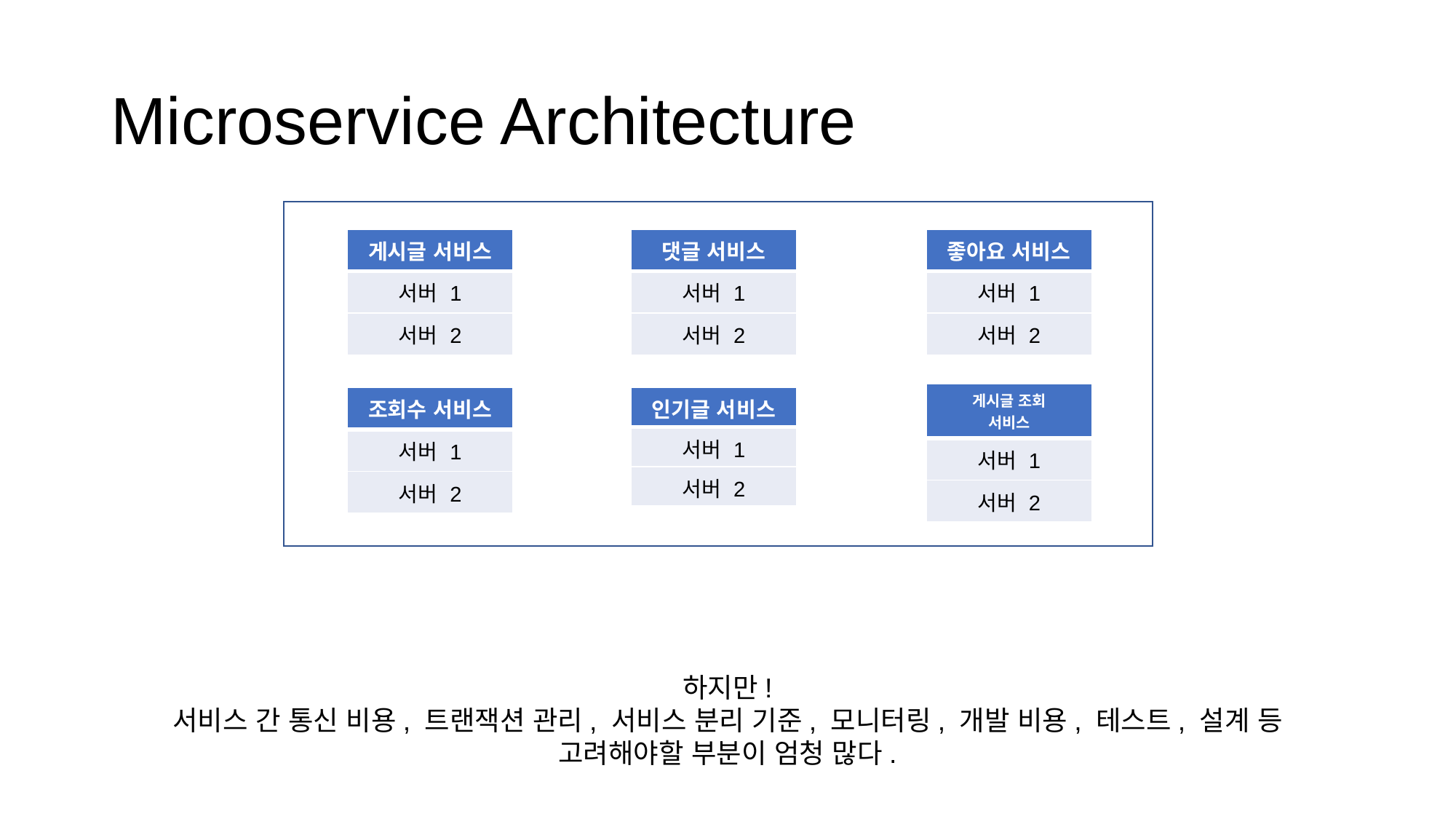

# Microservice Architecture

| 게시글 서비스 |
| --- |
| 서버 1 |
| 서버 2 |
| 댓글 서비스 |
| --- |
| 서버 1 |
| 서버 2 |
| 좋아요 서비스 |
| --- |
| 서버 1 |
| 서버 2 |
| 게시글 조회 서비스 |
| --- |
| 서버 1 |
| 서버 2 |
| 인기글 서비스 |
| --- |
| 서버 1 |
| 서버 2 |
| 조회수 서비스 |
| --- |
| 서버 1 |
| 서버 2 |
하지만!
서비스 간 통신 비용, 트랜잭션 관리, 서비스 분리 기준, 모니터링, 개발 비용, 테스트, 설계 등
고려해야할 부분이 엄청 많다.